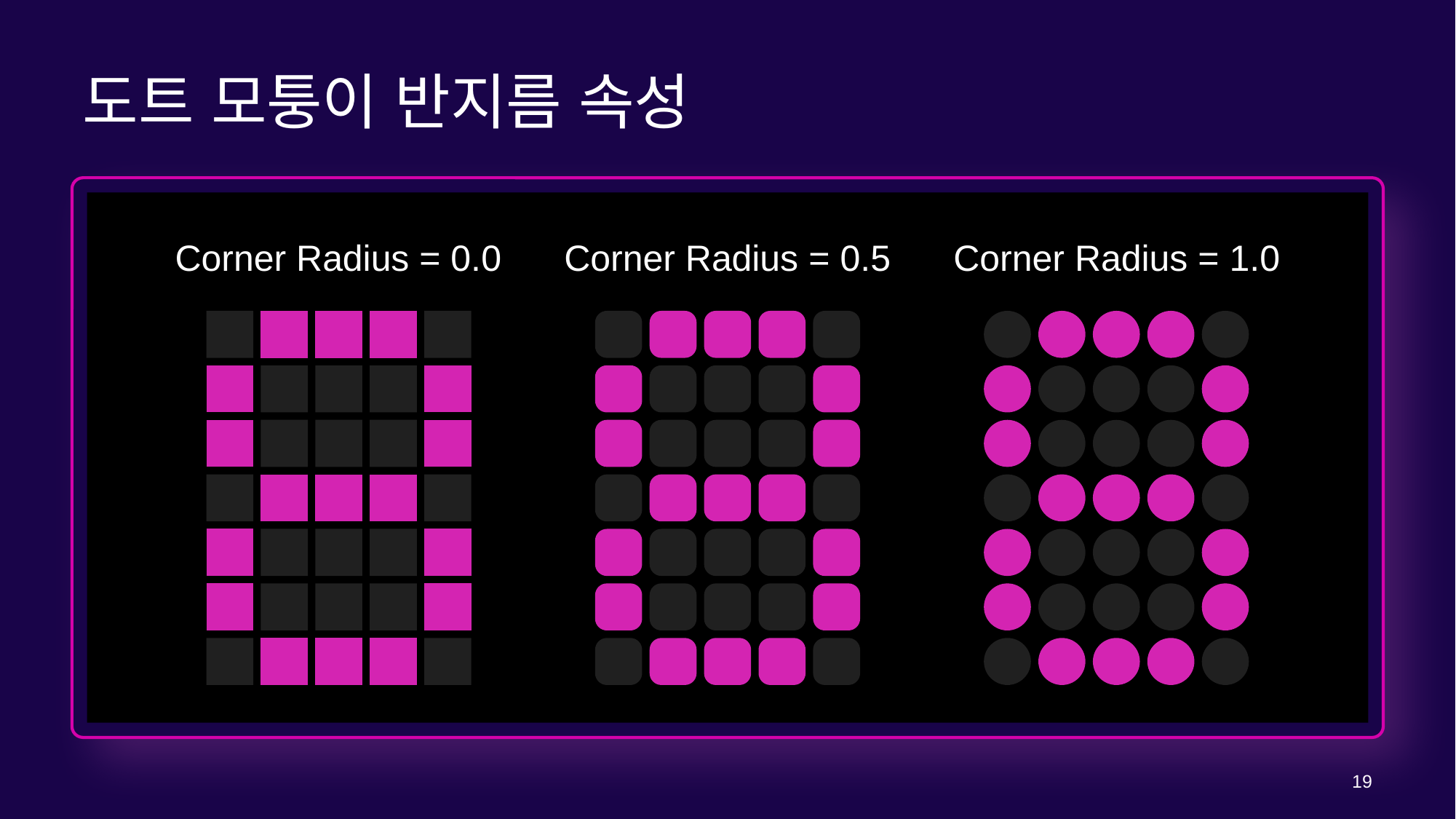

# 도트 모퉁이 반지름 속성

Corner Radius = 0.0
Corner Radius = 0.5
Corner Radius = 1.0

19